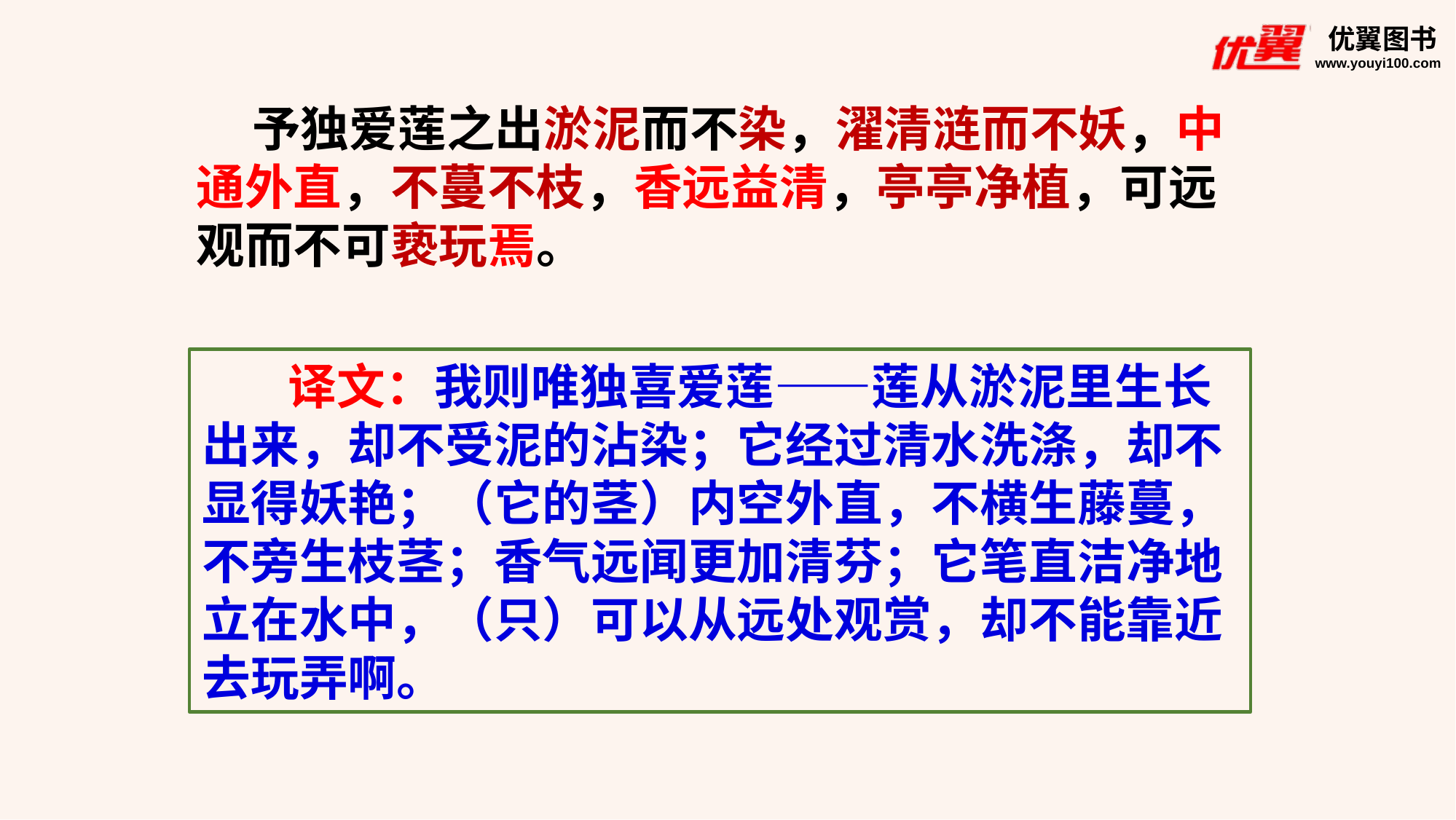

予独爱莲之出淤泥而不染，濯清涟而不妖，中通外直，不蔓不枝，香远益清，亭亭净植，可远观而不可亵玩焉。
译文：我则唯独喜爱莲——莲从淤泥里生长出来，却不受泥的沾染；它经过清水洗涤，却不显得妖艳；（它的茎）内空外直，不横生藤蔓，不旁生枝茎；香气远闻更加清芬；它笔直洁净地立在水中，（只）可以从远处观赏，却不能靠近去玩弄啊。